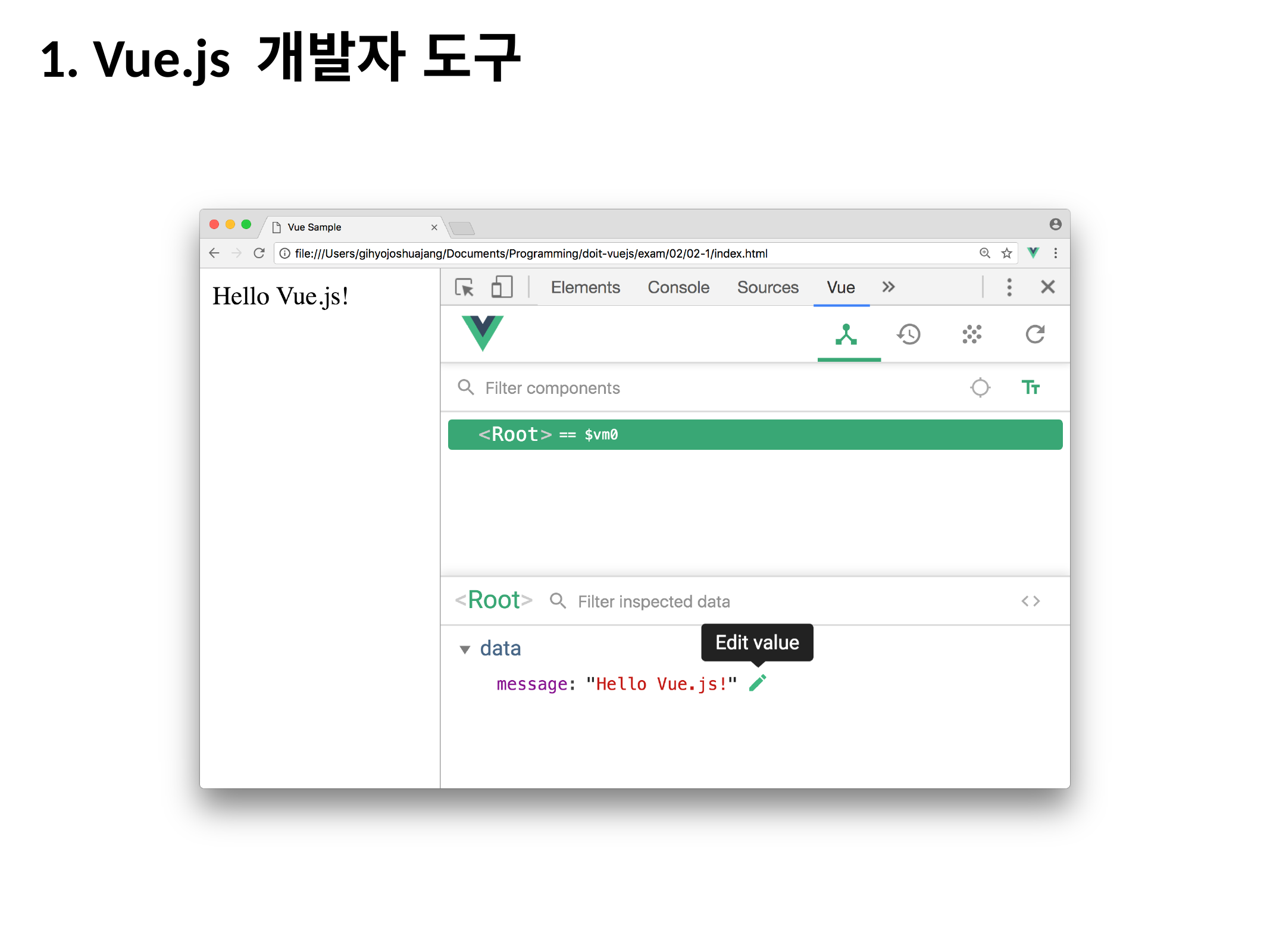

1. Vue.js 개발자 도구

²018.0².²0
%P JU! 7VF.KT 0QFO 4FNJOBS